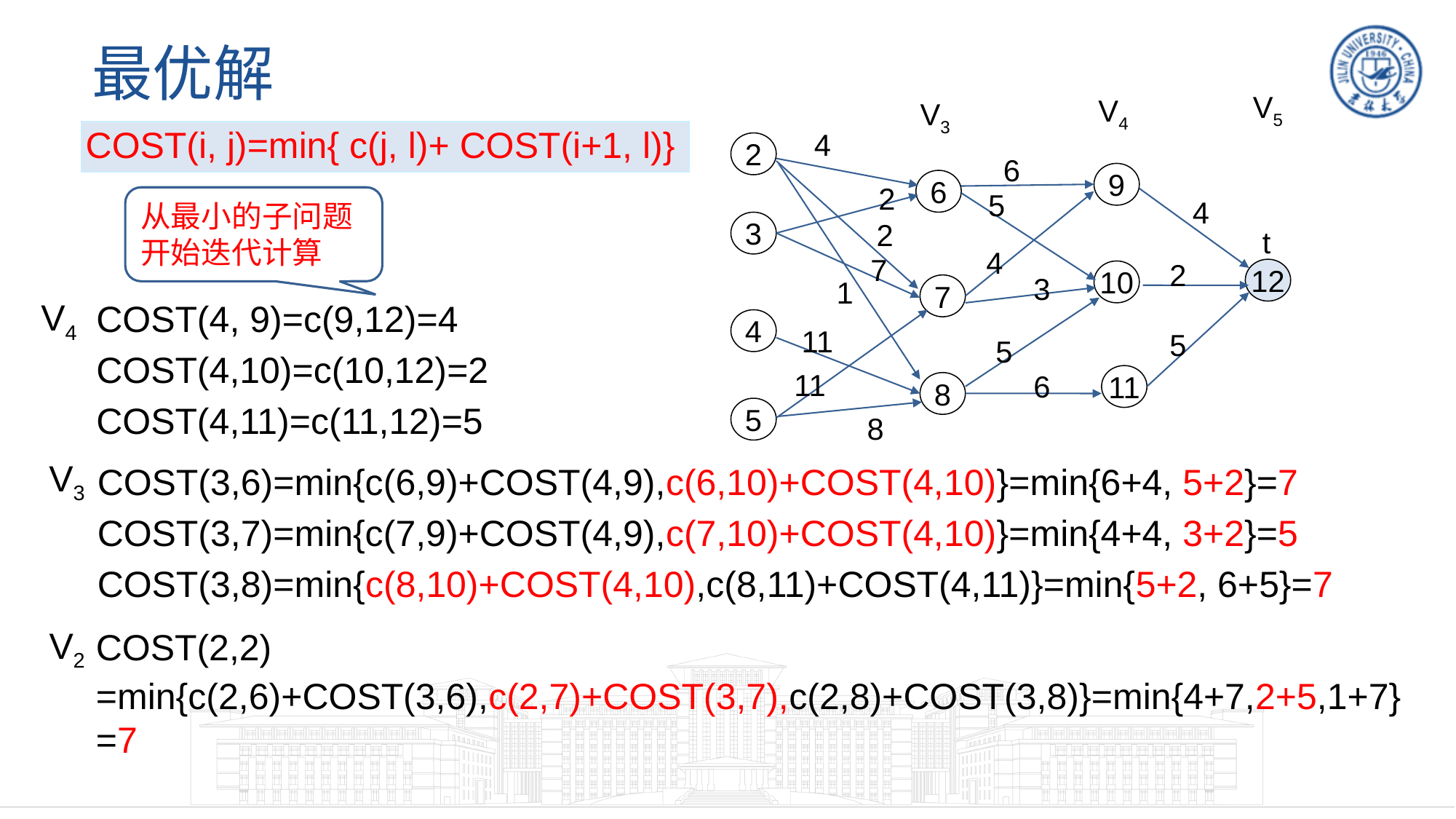

# 最优解
V5
V4
V3
4
2
2
7
1
11
11
8

2
3
4
5
6
5
4
3
5
6

9
10
11
6
7
8
4
2
5

t
12
COST(i, j)=min{ c(j, l)+ COST(i+1, l)}
从最小的子问题开始迭代计算
V4
COST(4, 9)=c(9,12)=4
COST(4,10)=c(10,12)=2
COST(4,11)=c(11,12)=5
V3
COST(3,6)=min{c(6,9)+COST(4,9),c(6,10)+COST(4,10)}=min{6+4, 5+2}=7
COST(3,7)=min{c(7,9)+COST(4,9),c(7,10)+COST(4,10)}=min{4+4, 3+2}=5
COST(3,8)=min{c(8,10)+COST(4,10),c(8,11)+COST(4,11)}=min{5+2, 6+5}=7
V2
COST(2,2)
=min{c(2,6)+COST(3,6),c(2,7)+COST(3,7),c(2,8)+COST(3,8)}=min{4+7,2+5,1+7}=7
21